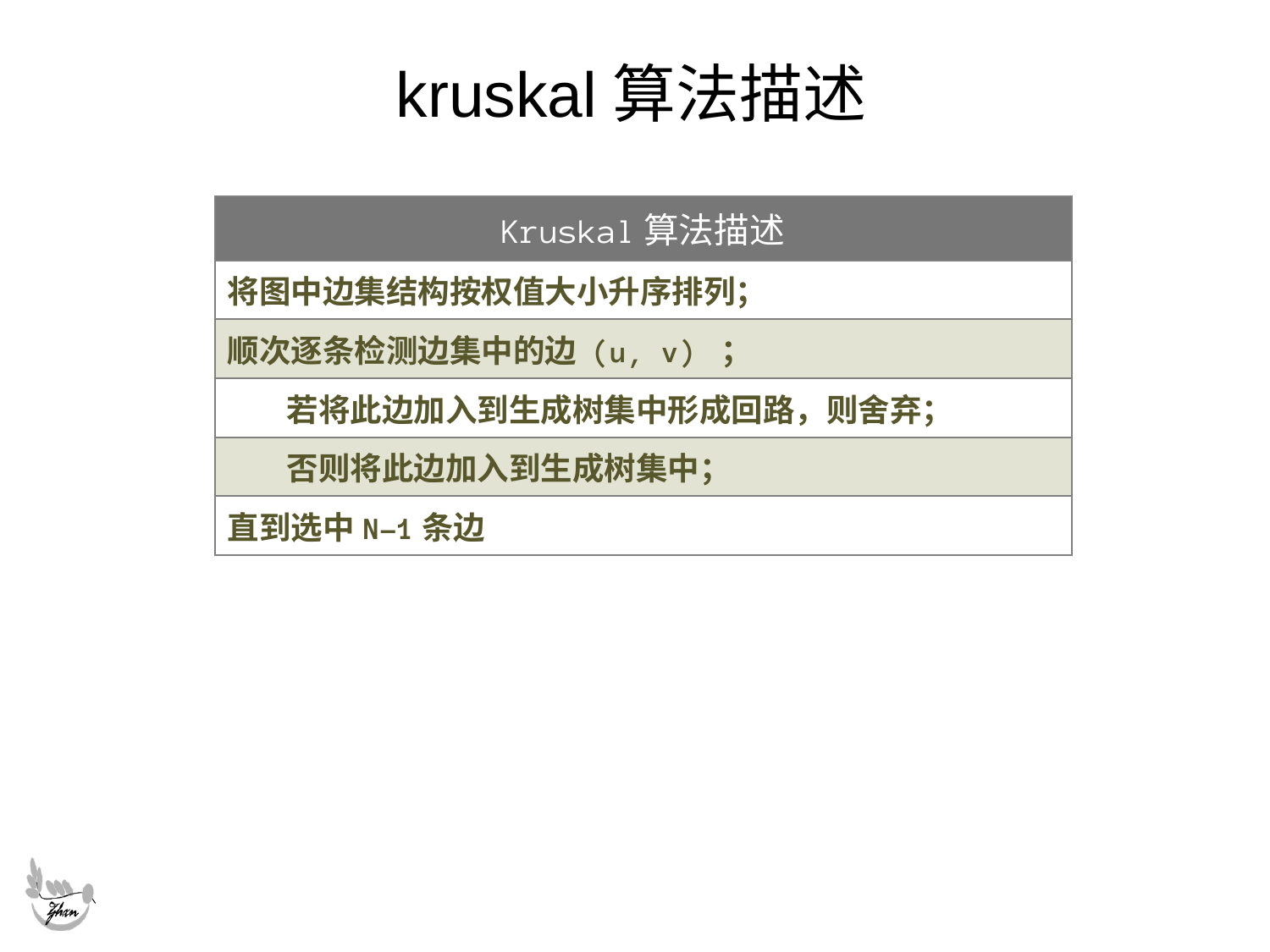

kruskal算法描述
| Kruskal算法描述 |
| --- |
| 将图中边集结构按权值大小升序排列； |
| 顺次逐条检测边集中的边 (u, v) ； |
| 若将此边加入到生成树集中形成回路，则舍弃； |
| 否则将此边加入到生成树集中； |
| 直到选中N-1条边 |
121